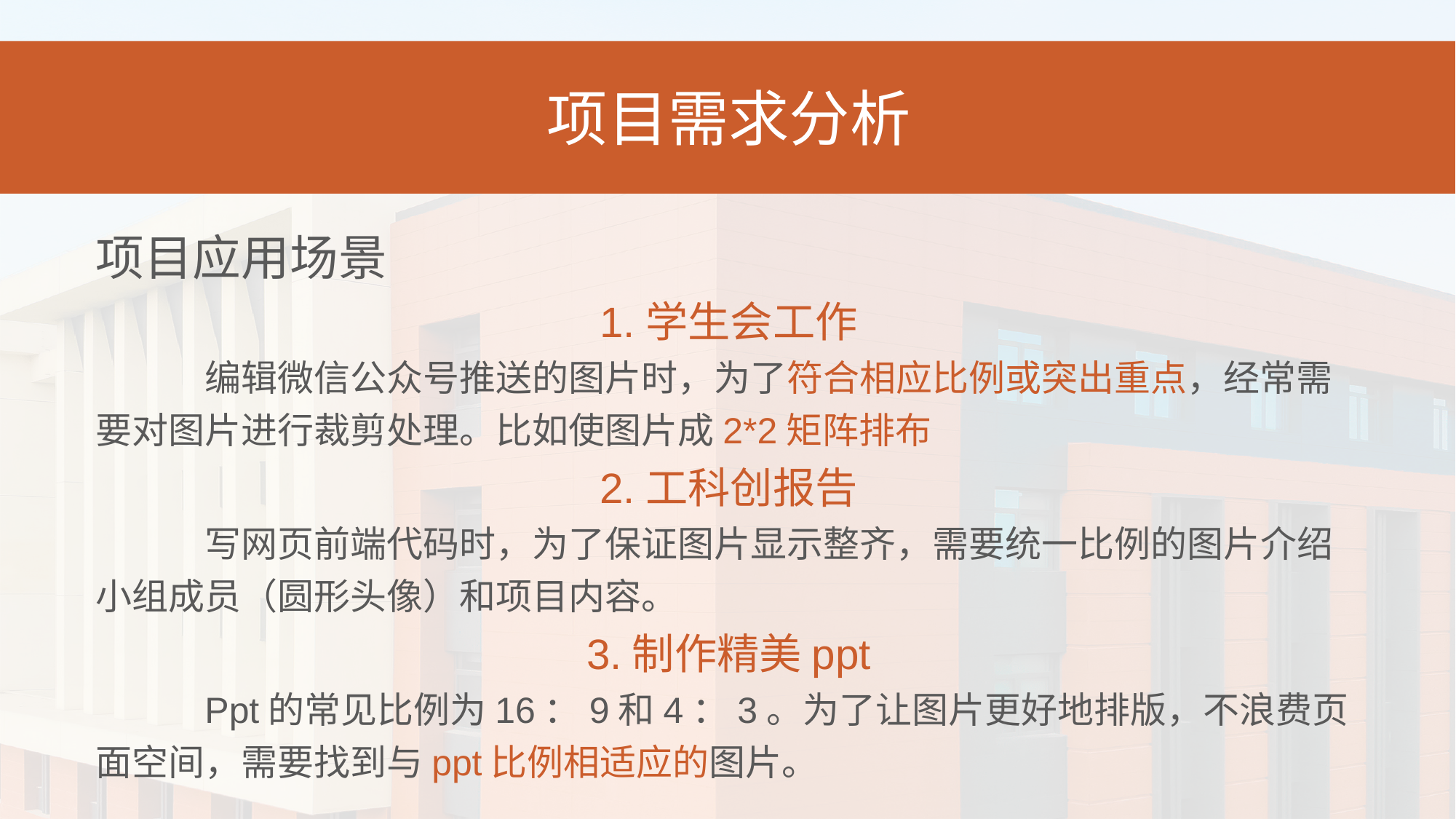

项目需求分析
项目应用场景
1.学生会工作
	编辑微信公众号推送的图片时，为了符合相应比例或突出重点，经常需要对图片进行裁剪处理。比如使图片成2*2矩阵排布
2.工科创报告
	写网页前端代码时，为了保证图片显示整齐，需要统一比例的图片介绍小组成员（圆形头像）和项目内容。
3.制作精美ppt
	Ppt的常见比例为16：9和4：3。为了让图片更好地排版，不浪费页面空间，需要找到与ppt比例相适应的图片。